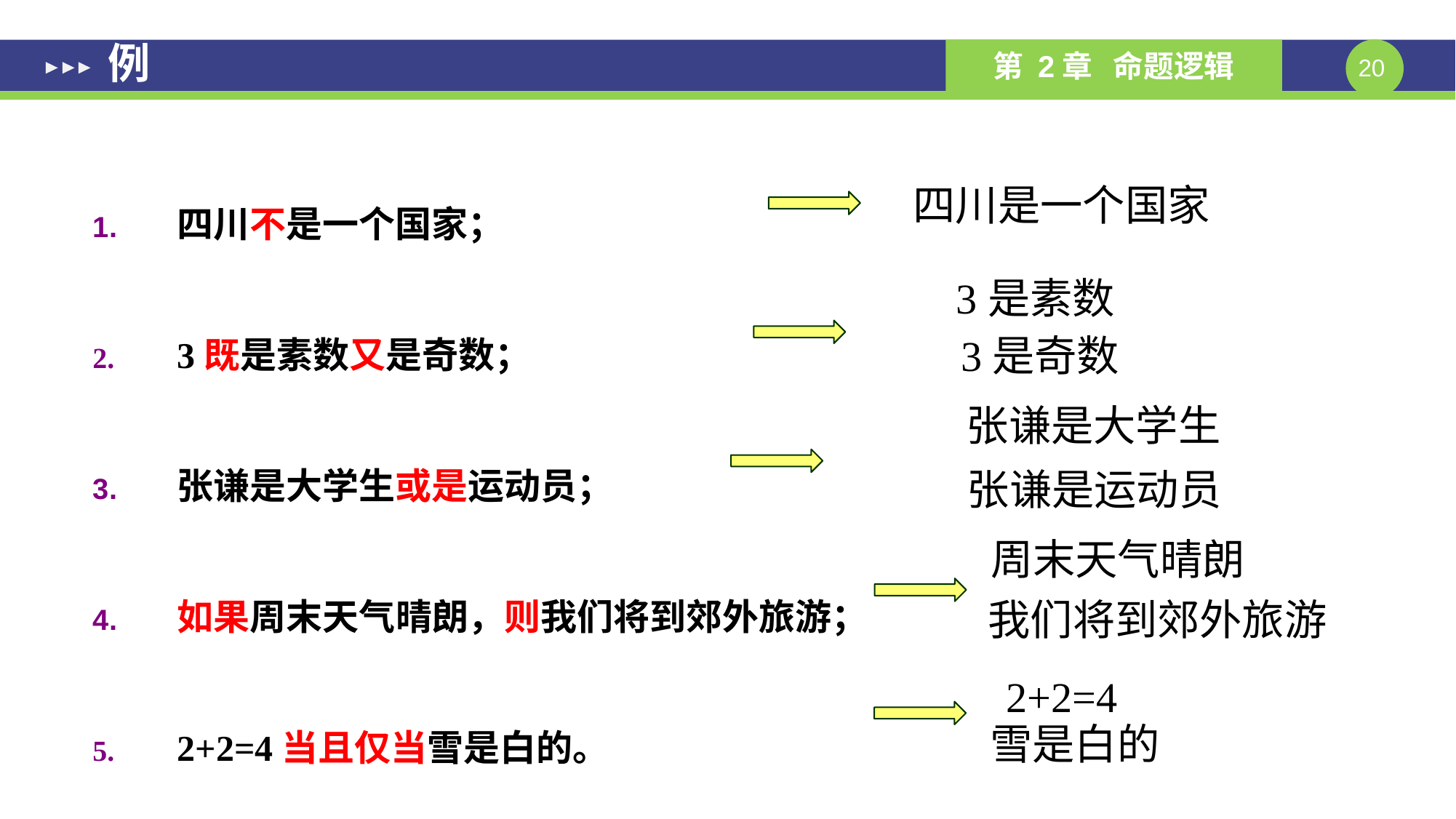

例
四川不是一个国家；
3既是素数又是奇数；
张谦是大学生或是运动员；
如果周末天气晴朗，则我们将到郊外旅游；
2+2=4当且仅当雪是白的。
四川是一个国家

3是素数

3是奇数
张谦是大学生

张谦是运动员
周末天气晴朗

我们将到郊外旅游
2+2=4

雪是白的